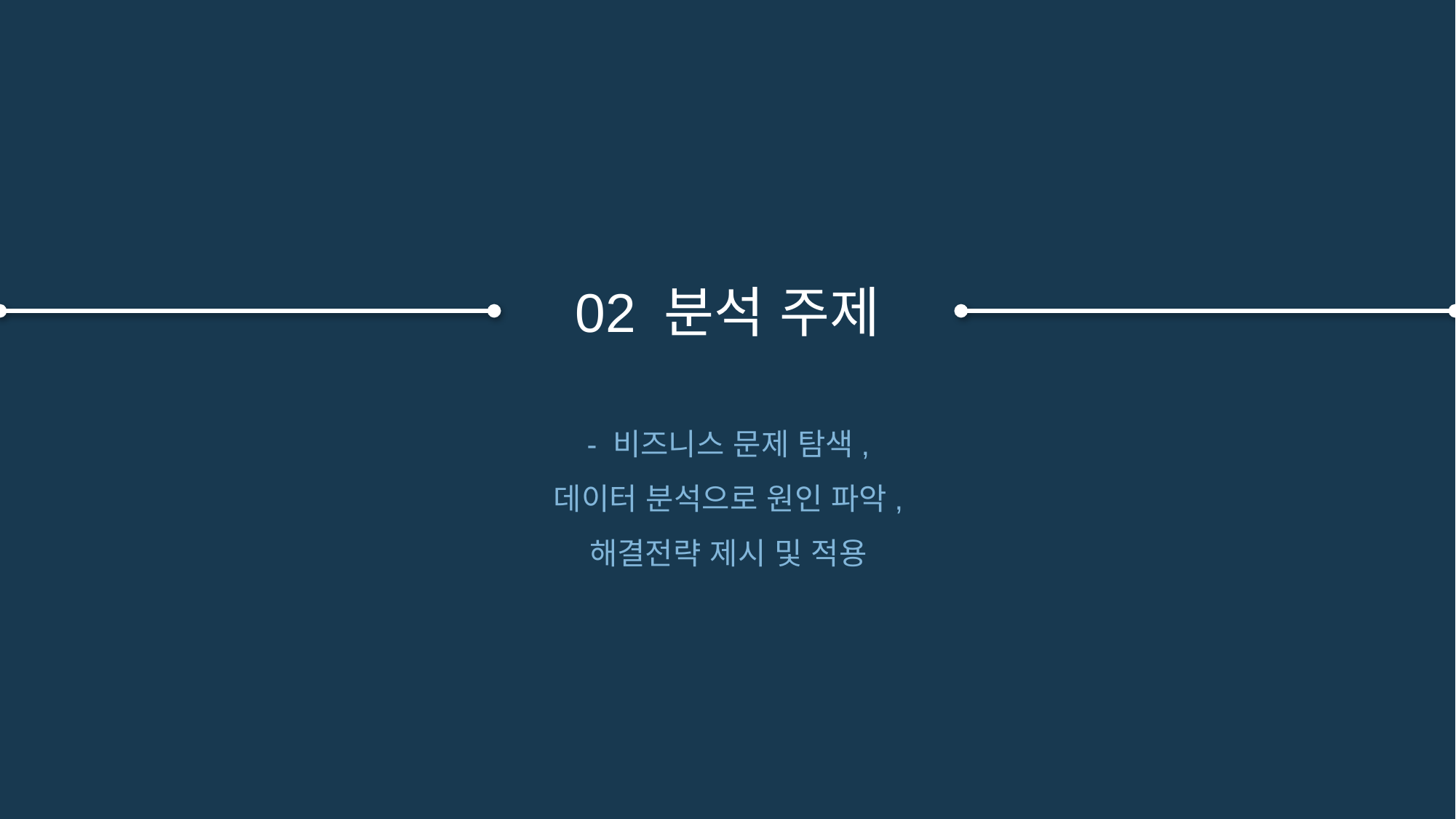

02 분석 주제
- 비즈니스 문제 탐색,
데이터 분석으로 원인 파악,
해결전략 제시 및 적용